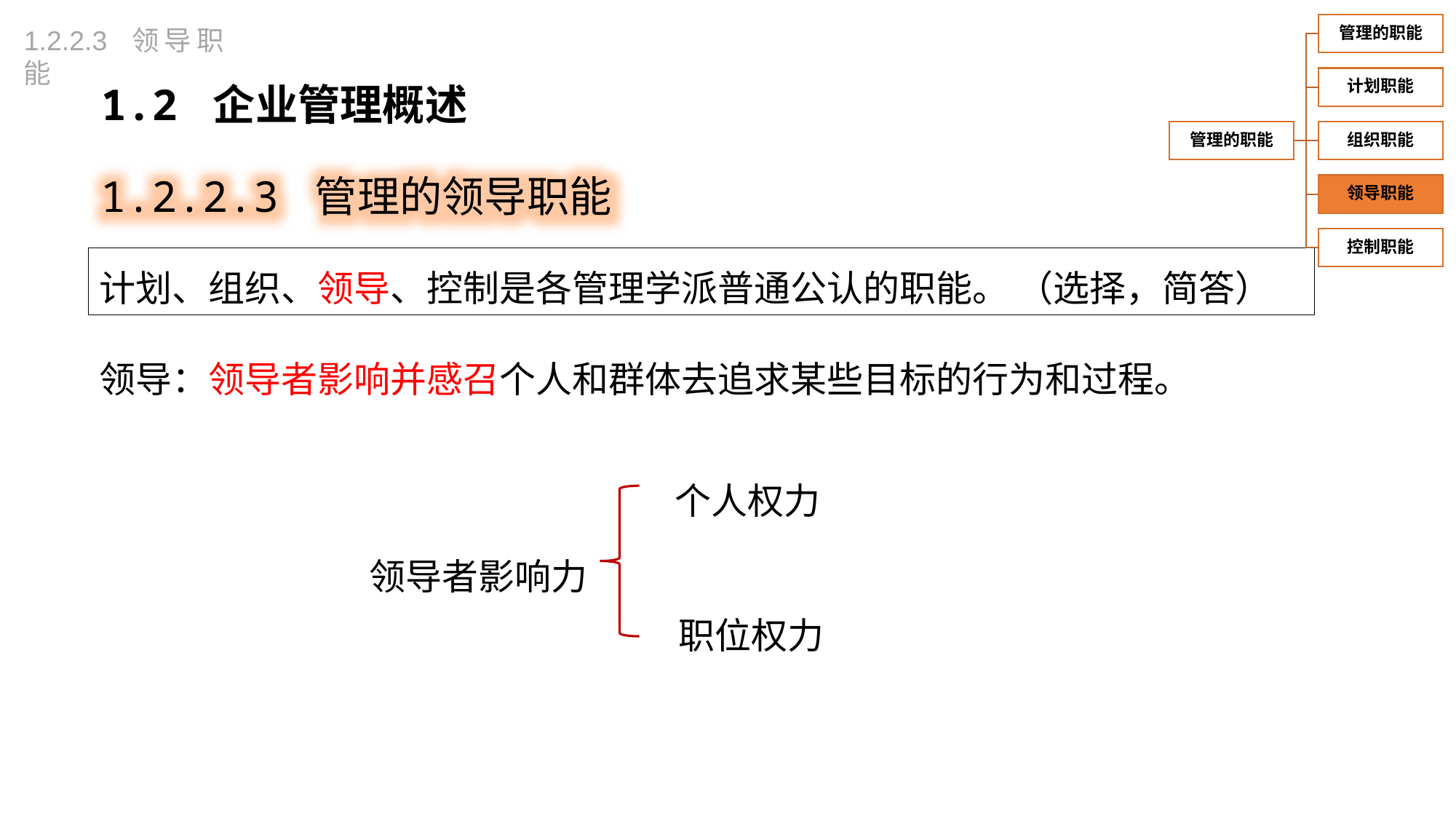

管理的职能
管理的职能
计划职能
组织职能
领导职能
控制职能
1.2.2.3 领导职能
1.2 企业管理概述
1.2.2.3 管理的领导职能
计划、组织、领导、控制是各管理学派普通公认的职能。 （选择，简答）
领导：领导者影响并感召个人和群体去追求某些目标的行为和过程。
个人权力

领导者影响力
职位权力